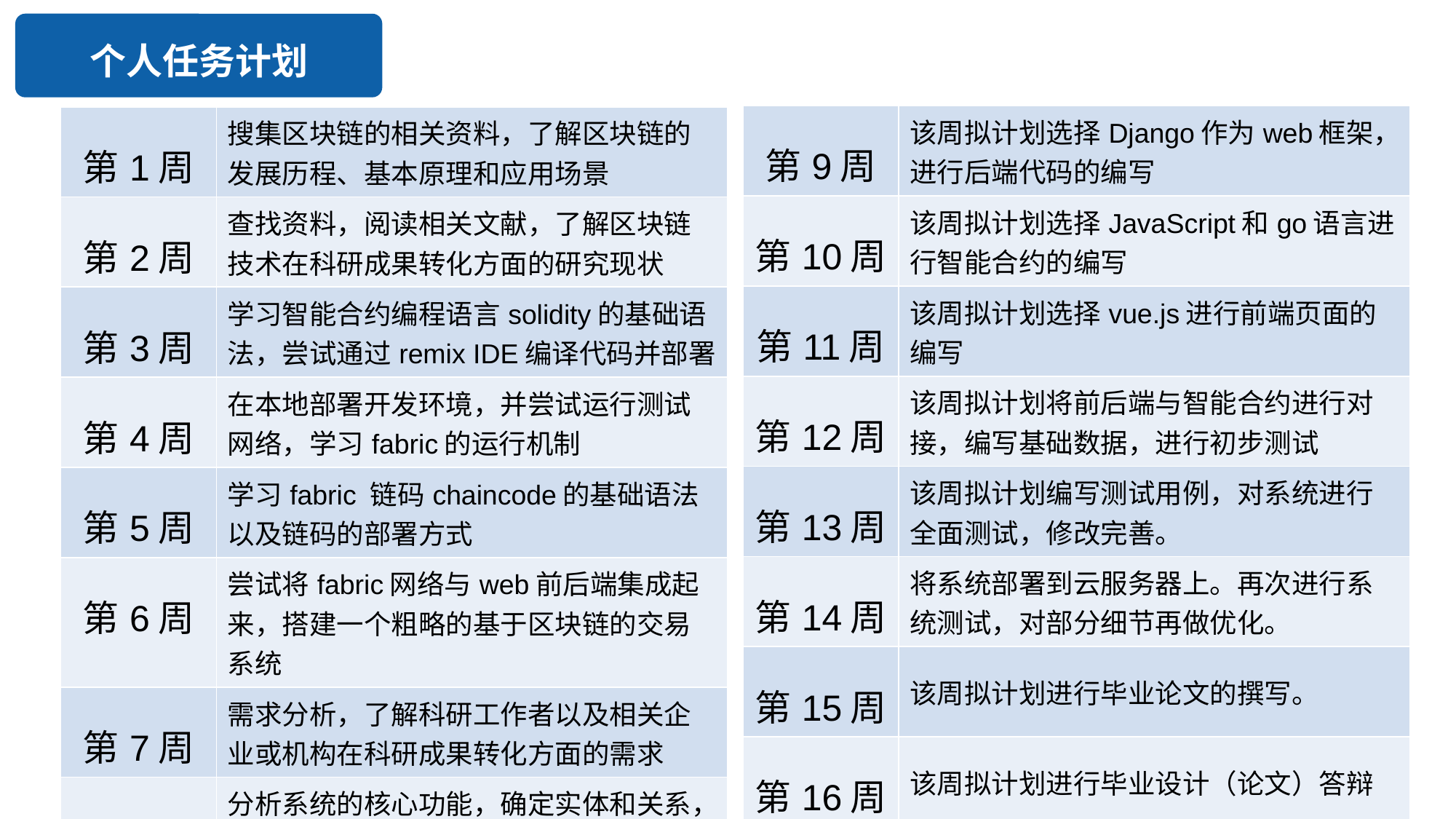

个人任务计划
| 第9周 | 该周拟计划选择Django作为web框架，进行后端代码的编写 |
| --- | --- |
| 第10周 | 该周拟计划选择JavaScript和go语言进行智能合约的编写 |
| 第11周 | 该周拟计划选择vue.js进行前端页面的编写 |
| 第12周 | 该周拟计划将前后端与智能合约进行对接，编写基础数据，进行初步测试 |
| 第13周 | 该周拟计划编写测试用例，对系统进行全面测试，修改完善。 |
| 第14周 | 将系统部署到云服务器上。再次进行系统测试，对部分细节再做优化。 |
| 第15周 | 该周拟计划进行毕业论文的撰写。 |
| 第16周 | 该周拟计划进行毕业设计（论文）答辩 |
| 第1周 | 搜集区块链的相关资料，了解区块链的发展历程、基本原理和应用场景 |
| --- | --- |
| 第2周 | 查找资料，阅读相关文献，了解区块链技术在科研成果转化方面的研究现状 |
| 第3周 | 学习智能合约编程语言solidity的基础语法，尝试通过remix IDE编译代码并部署 |
| 第4周 | 在本地部署开发环境，并尝试运行测试网络，学习fabric的运行机制 |
| 第5周 | 学习fabric 链码chaincode的基础语法以及链码的部署方式 |
| 第6周 | 尝试将fabric网络与web前后端集成起来，搭建一个粗略的基于区块链的交易系统 |
| 第7周 | 需求分析，了解科研工作者以及相关企业或机构在科研成果转化方面的需求 |
| 第8周 | 分析系统的核心功能，确定实体和关系，输出ER图，绘制业务流程图和数据流图。 |